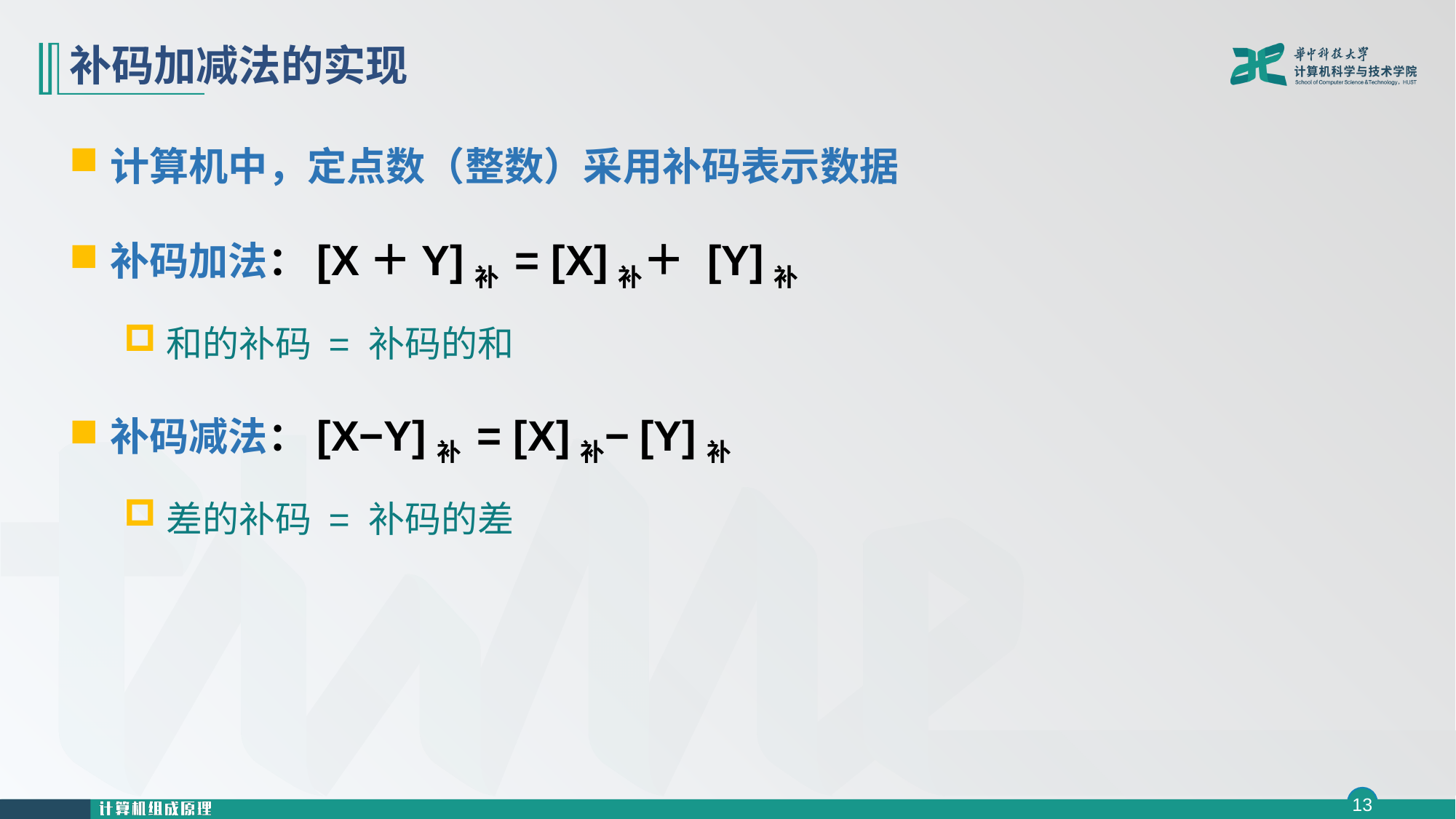

# 补码加减法的实现
计算机中，定点数（整数）采用补码表示数据
补码加法：[X＋Y]补 = [X]补＋ [Y]补
和的补码 = 补码的和
补码减法：[X−Y]补 = [X]补−[Y]补
差的补码 = 补码的差